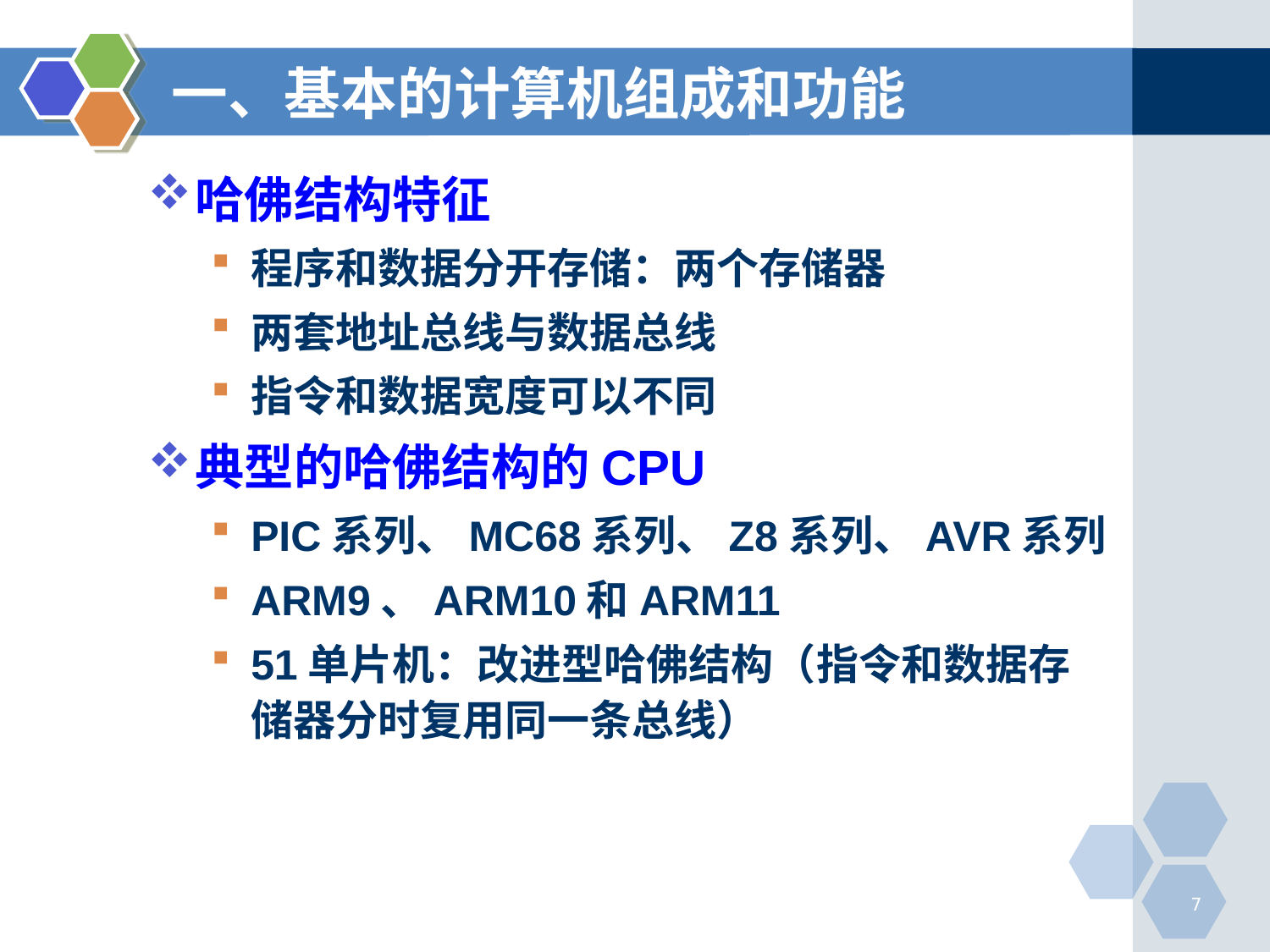

# 一、基本的计算机组成和功能
哈佛结构特征
程序和数据分开存储：两个存储器
两套地址总线与数据总线
指令和数据宽度可以不同
典型的哈佛结构的CPU
PIC系列、MC68系列、Z8系列、AVR系列
ARM9、ARM10和ARM11
51单片机：改进型哈佛结构（指令和数据存储器分时复用同一条总线）

7